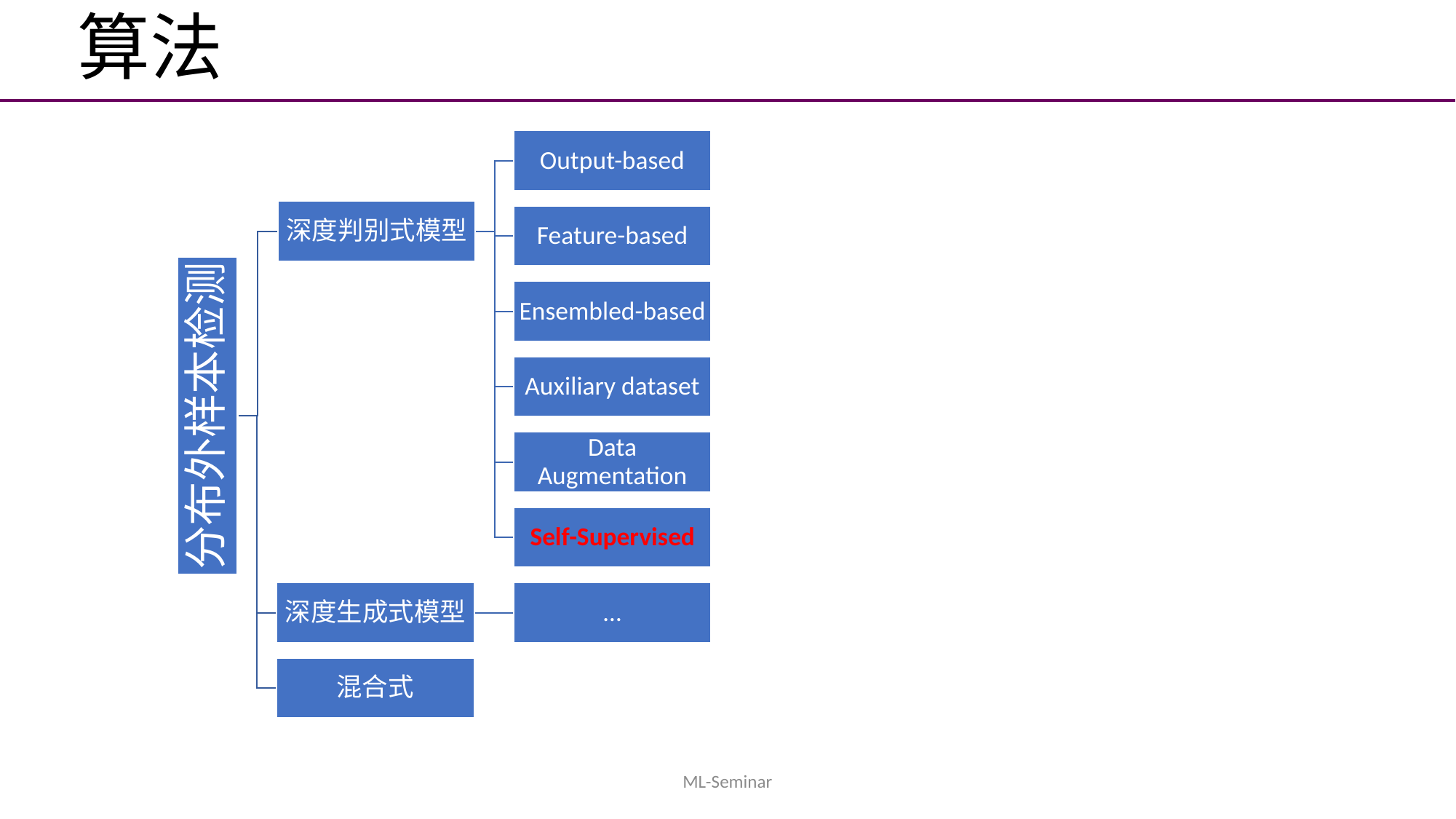

# 算法

分布外样本检测
深度判别式模型
Output-based
Feature-based
Ensembled-based
Auxiliary dataset
Data Augmentation
Self-Supervised
深度生成式模型
…
混合式
ML-Seminar